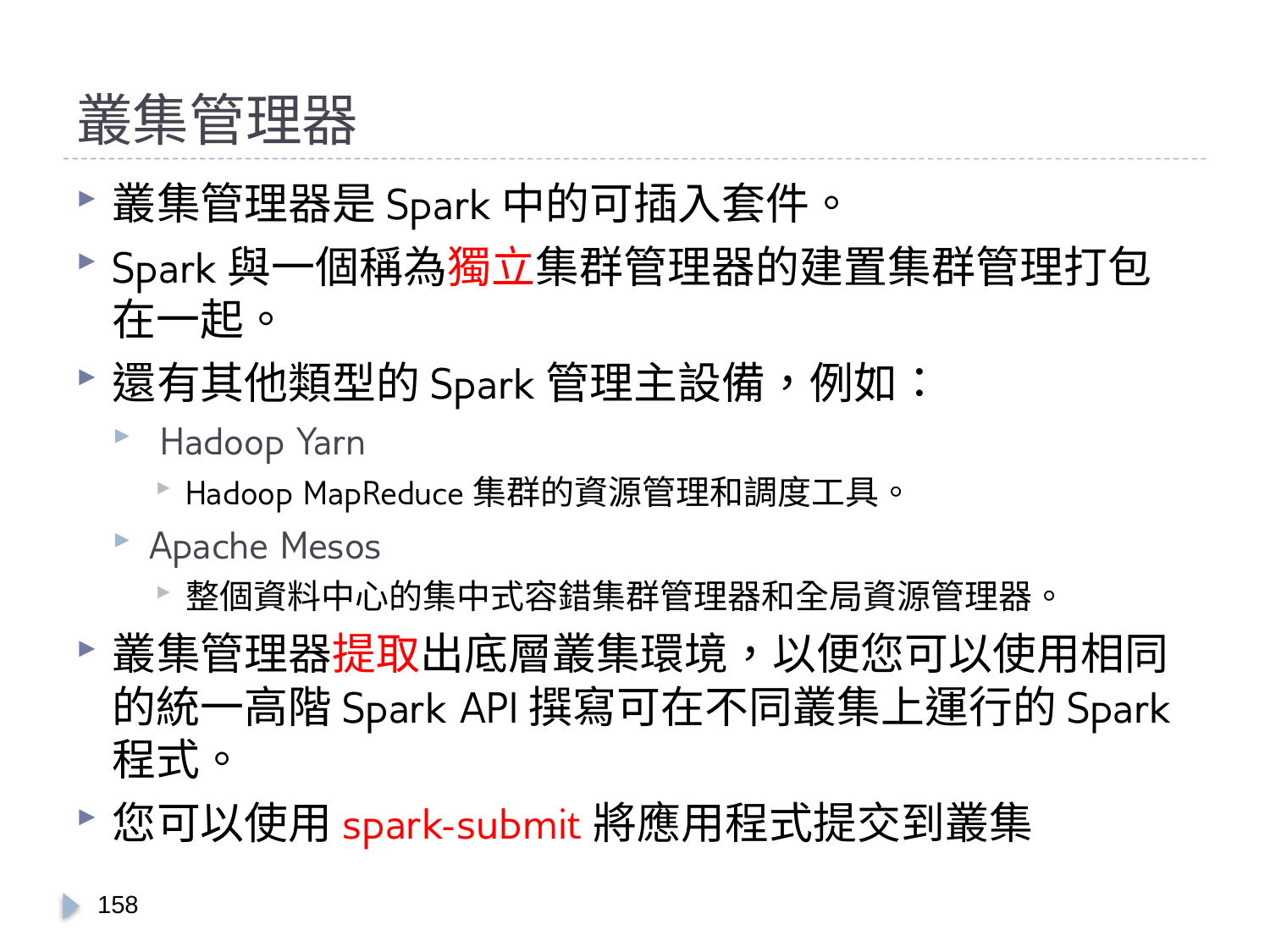

# 叢集管理器
叢集管理器是Spark中的可插入套件。
Spark與一個稱為獨立集群管理器的建置集群管理打包在一起。
還有其他類型的Spark管理主設備，例如：
 Hadoop Yarn
Hadoop MapReduce集群的資源管理和調度工具。
Apache Mesos
整個資料中心的集中式容錯集群管理器和全局資源管理器。
叢集管理器提取出底層叢集環境，以便您可以使用相同的統一高階Spark API撰寫可在不同叢集上運行的Spark程式。
您可以使用spark-submit將應用程式提交到叢集
158